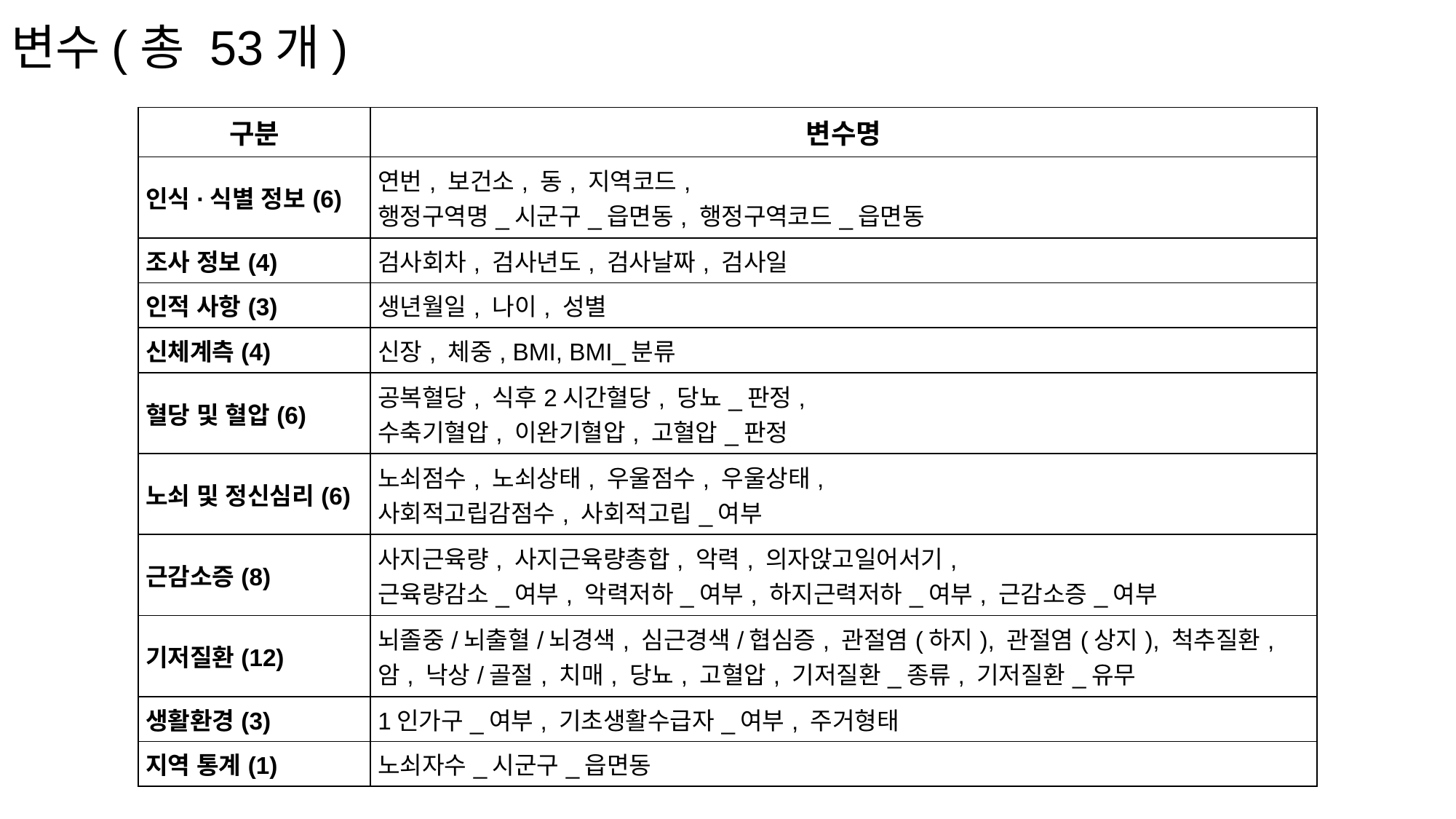

# 변수(총 53개)
| 구분 | 변수명 |
| --- | --- |
| 인식·식별 정보(6) | 연번, 보건소, 동, 지역코드, 행정구역명\_시군구\_읍면동, 행정구역코드\_읍면동 |
| 조사 정보(4) | 검사회차, 검사년도, 검사날짜, 검사일 |
| 인적 사항(3) | 생년월일, 나이, 성별 |
| 신체계측(4) | 신장, 체중, BMI, BMI\_분류 |
| 혈당 및 혈압(6) | 공복혈당, 식후2시간혈당, 당뇨\_판정, 수축기혈압, 이완기혈압, 고혈압\_판정 |
| 노쇠 및 정신심리(6) | 노쇠점수, 노쇠상태, 우울점수, 우울상태, 사회적고립감점수, 사회적고립\_여부 |
| 근감소증(8) | 사지근육량, 사지근육량총합, 악력, 의자앉고일어서기, 근육량감소\_여부, 악력저하\_여부, 하지근력저하\_여부, 근감소증\_여부 |
| 기저질환(12) | 뇌졸중/뇌출혈/뇌경색, 심근경색/협심증, 관절염(하지), 관절염(상지), 척추질환, 암, 낙상/골절, 치매, 당뇨, 고혈압, 기저질환\_종류, 기저질환\_유무 |
| 생활환경(3) | 1인가구\_여부, 기초생활수급자\_여부, 주거형태 |
| 지역 통계(1) | 노쇠자수\_시군구\_읍면동 |